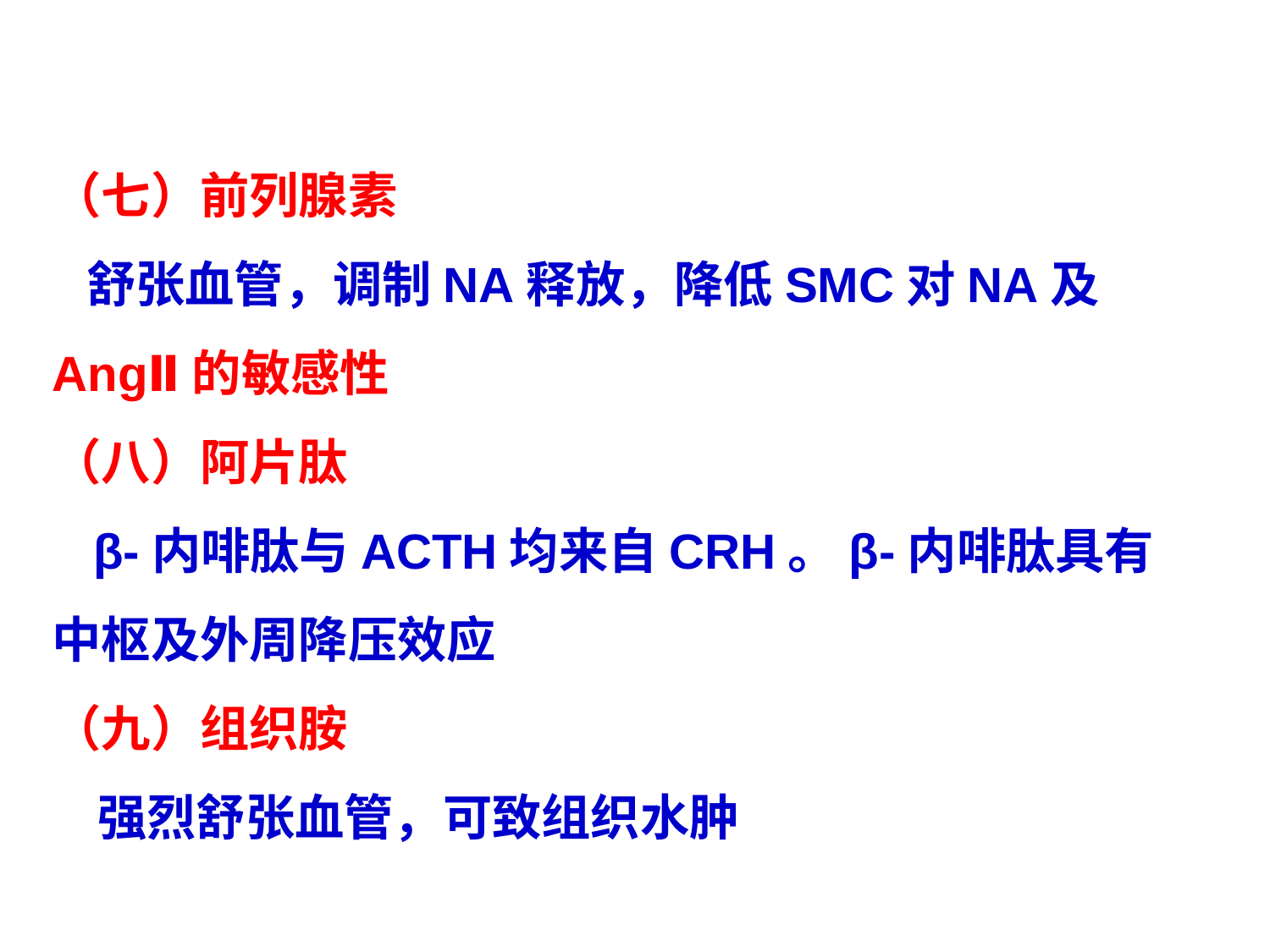

（七）前列腺素
  舒张血管，调制NA释放，降低SMC对NA及AngⅡ的敏感性
（八）阿片肽
   β-内啡肽与ACTH均来自CRH。β-内啡肽具有中枢及外周降压效应
（九）组织胺
   强烈舒张血管，可致组织水肿